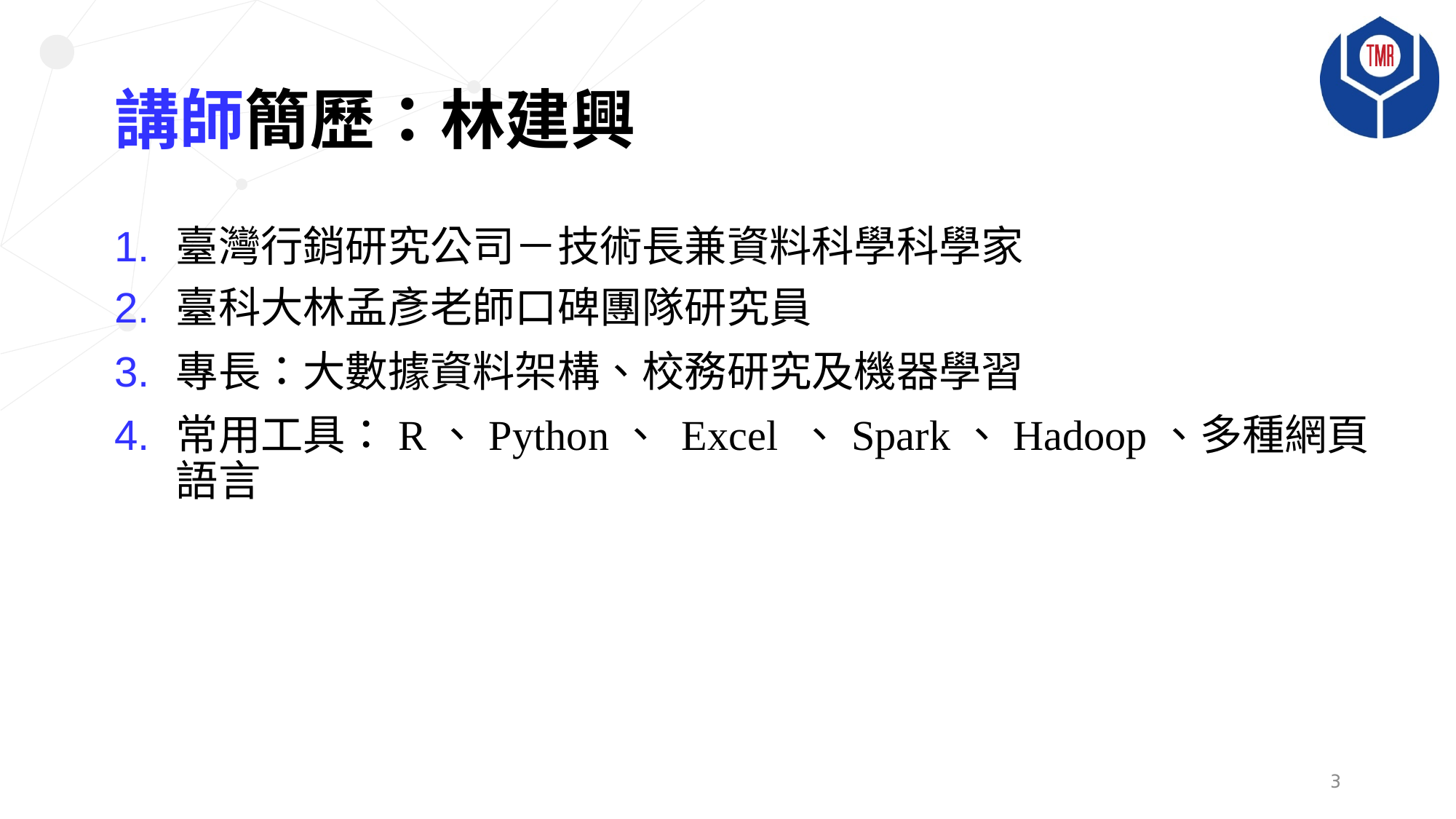

# 講師簡歷：林建興
臺灣行銷研究公司－技術長兼資料科學科學家
臺科大林孟彥老師口碑團隊研究員
專長：大數據資料架構、校務研究及機器學習
常用工具：R、Python、 Excel 、Spark、Hadoop、多種網頁語言
3